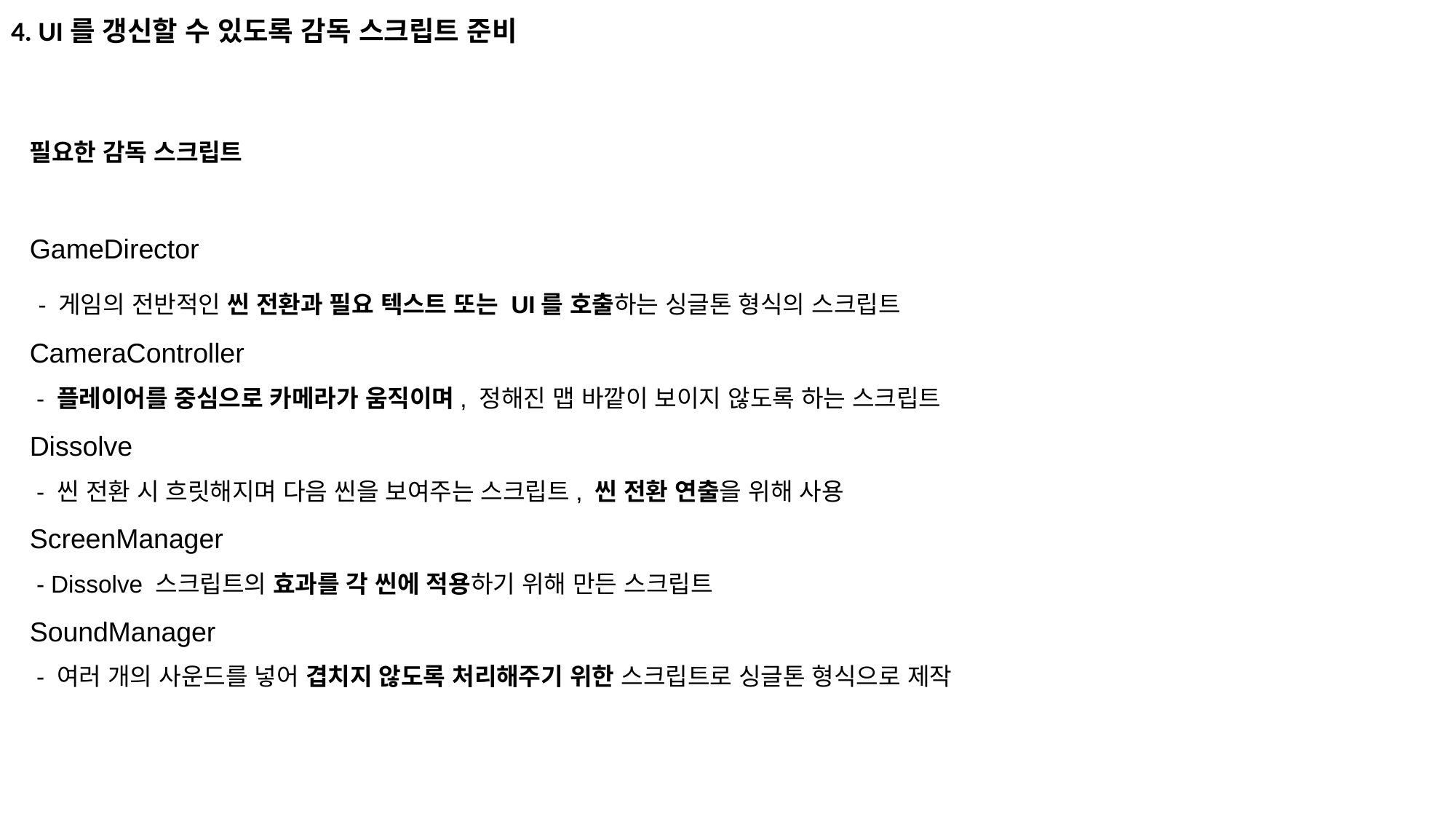

# 4. UI를 갱신할 수 있도록 감독 스크립트 준비
필요한 감독 스크립트

GameDirector
 - 게임의 전반적인 씬 전환과 필요 텍스트 또는 UI를 호출하는 싱글톤 형식의 스크립트
CameraController
 - 플레이어를 중심으로 카메라가 움직이며, 정해진 맵 바깥이 보이지 않도록 하는 스크립트
Dissolve
 - 씬 전환 시 흐릿해지며 다음 씬을 보여주는 스크립트, 씬 전환 연출을 위해 사용
ScreenManager
 - Dissolve 스크립트의 효과를 각 씬에 적용하기 위해 만든 스크립트
SoundManager
 - 여러 개의 사운드를 넣어 겹치지 않도록 처리해주기 위한 스크립트로 싱글톤 형식으로 제작